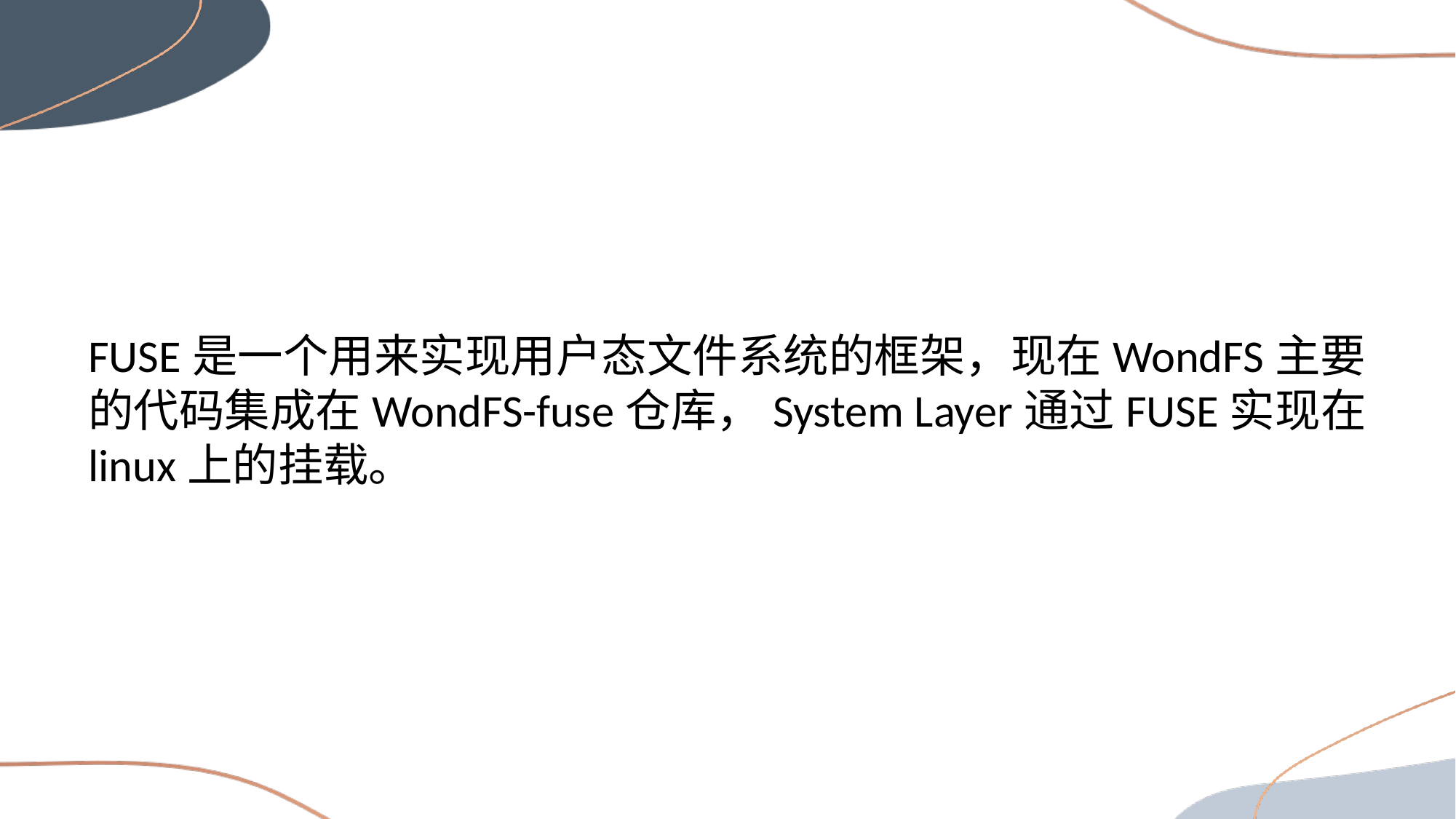

FUSE是一个用来实现用户态文件系统的框架，现在WondFS主要的代码集成在WondFS-fuse仓库，System Layer通过FUSE实现在linux上的挂载。